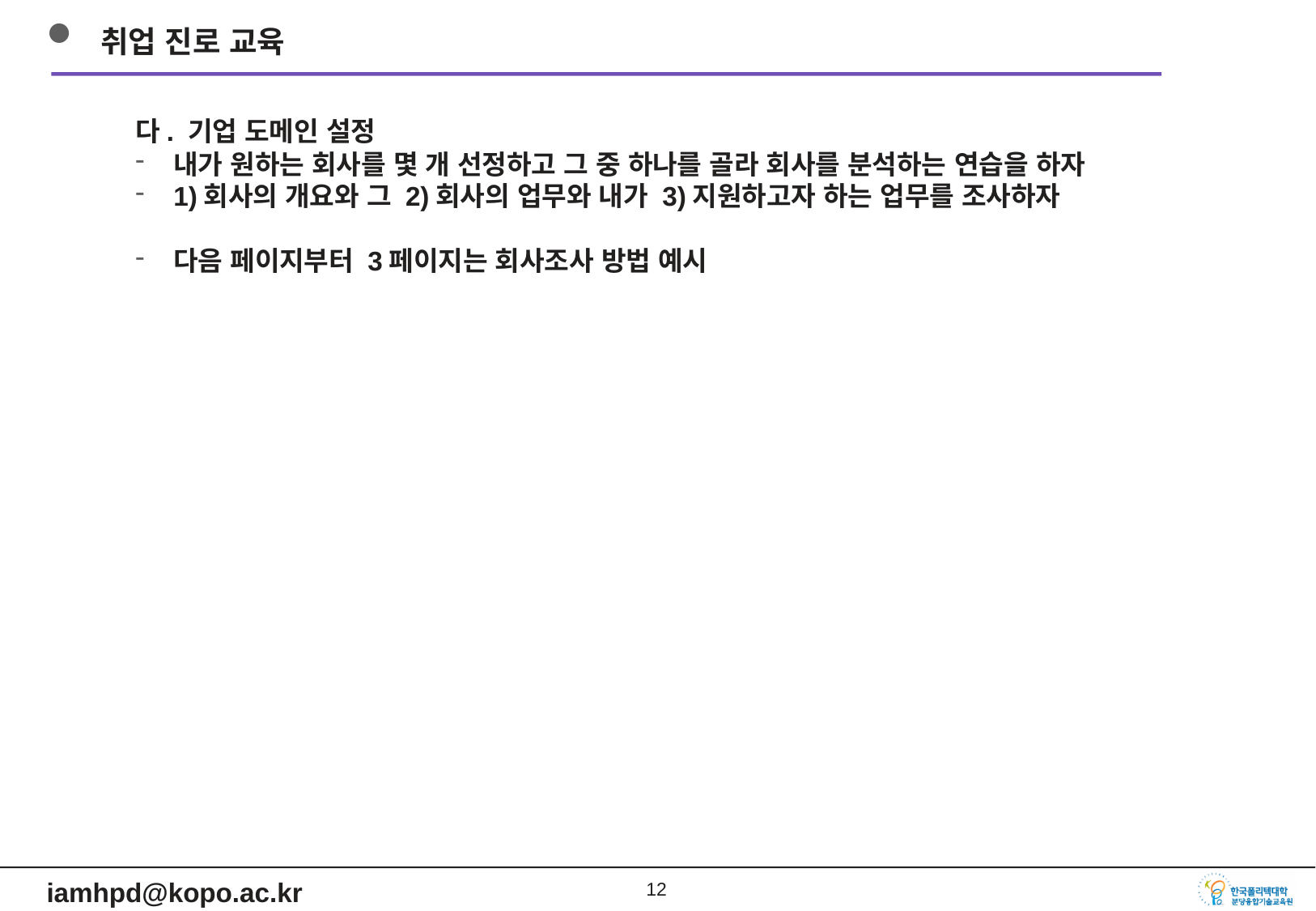

취업 진로 교육
다. 기업 도메인 설정
내가 원하는 회사를 몇 개 선정하고 그 중 하나를 골라 회사를 분석하는 연습을 하자
1)회사의 개요와 그 2)회사의 업무와 내가 3)지원하고자 하는 업무를 조사하자

다음 페이지부터 3페이지는 회사조사 방법 예시

12